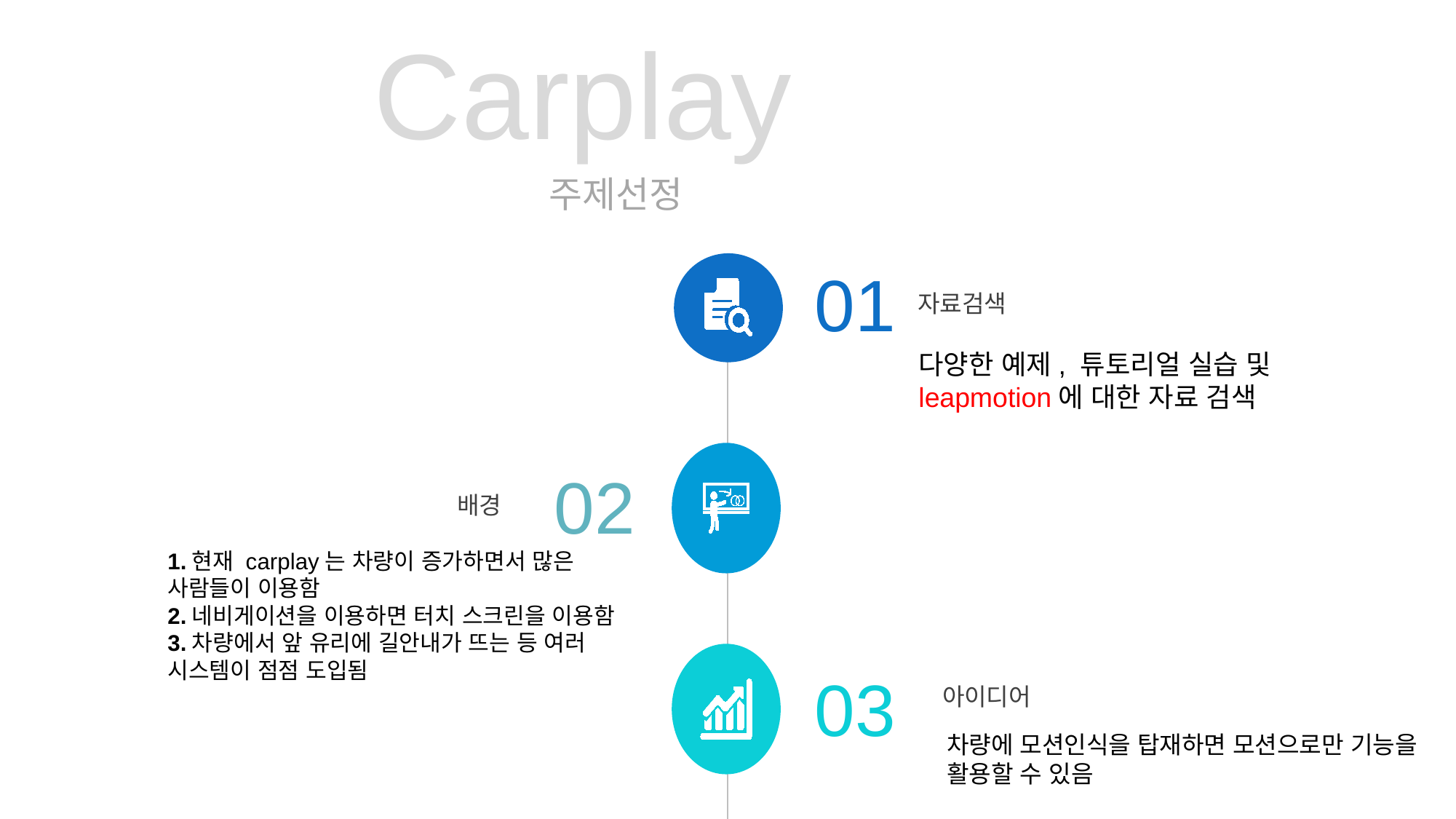

Carplay
주제선정
01

자료검색
다양한 예제, 튜토리얼 실습 및 leapmotion에 대한 자료 검색

02

배경
1.현재 carplay는 차량이 증가하면서 많은 사람들이 이용함
2.네비게이션을 이용하면 터치 스크린을 이용함
3.차량에서 앞 유리에 길안내가 뜨는 등 여러 시스템이 점점 도입됨

03
아이디어

차량에 모션인식을 탑재하면 모션으로만 기능을 활용할 수 있음